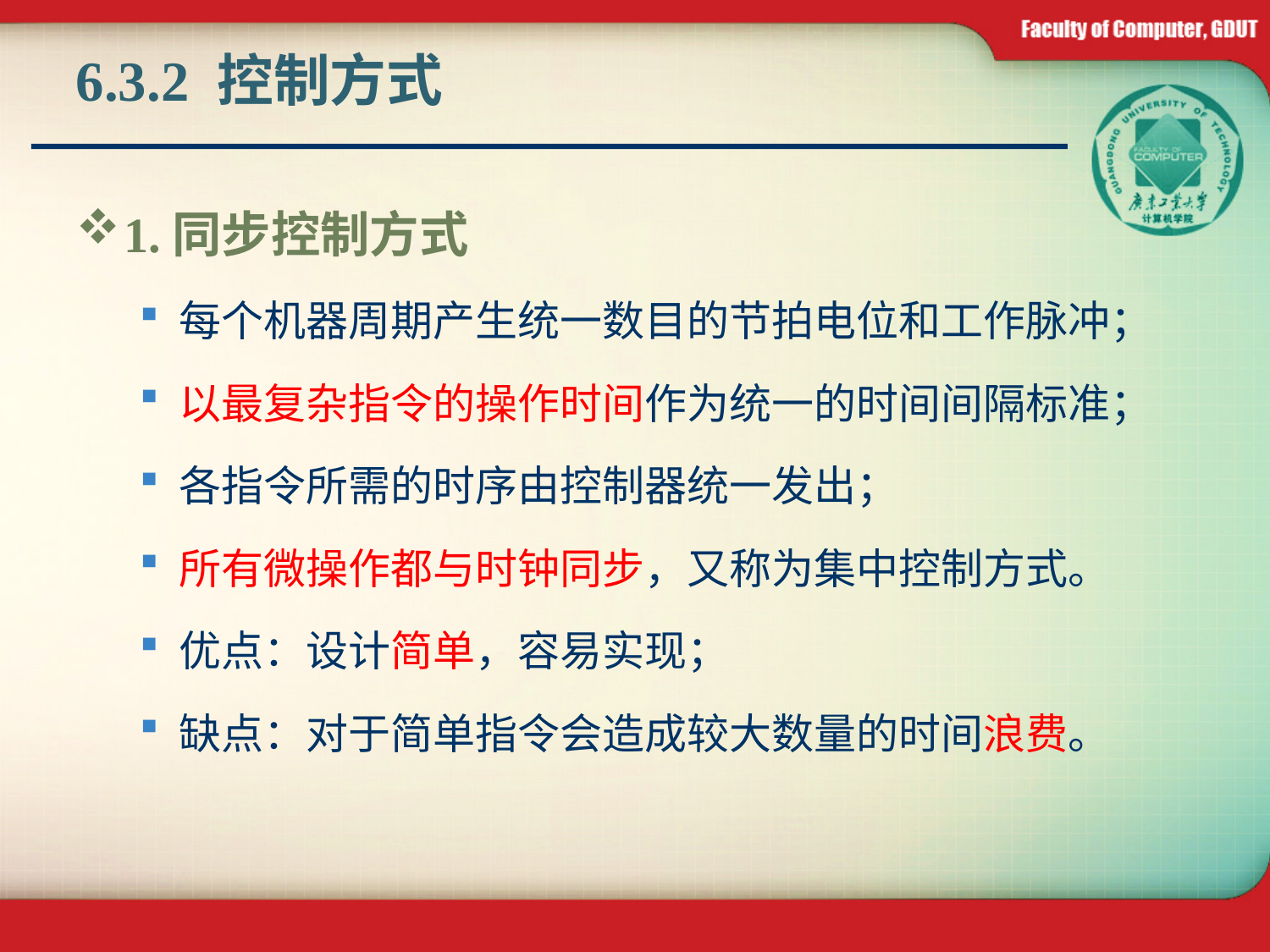

# 6.3.2 控制方式
1.同步控制方式
每个机器周期产生统一数目的节拍电位和工作脉冲；
以最复杂指令的操作时间作为统一的时间间隔标准；
各指令所需的时序由控制器统一发出；
所有微操作都与时钟同步，又称为集中控制方式。
优点：设计简单，容易实现；
缺点：对于简单指令会造成较大数量的时间浪费。